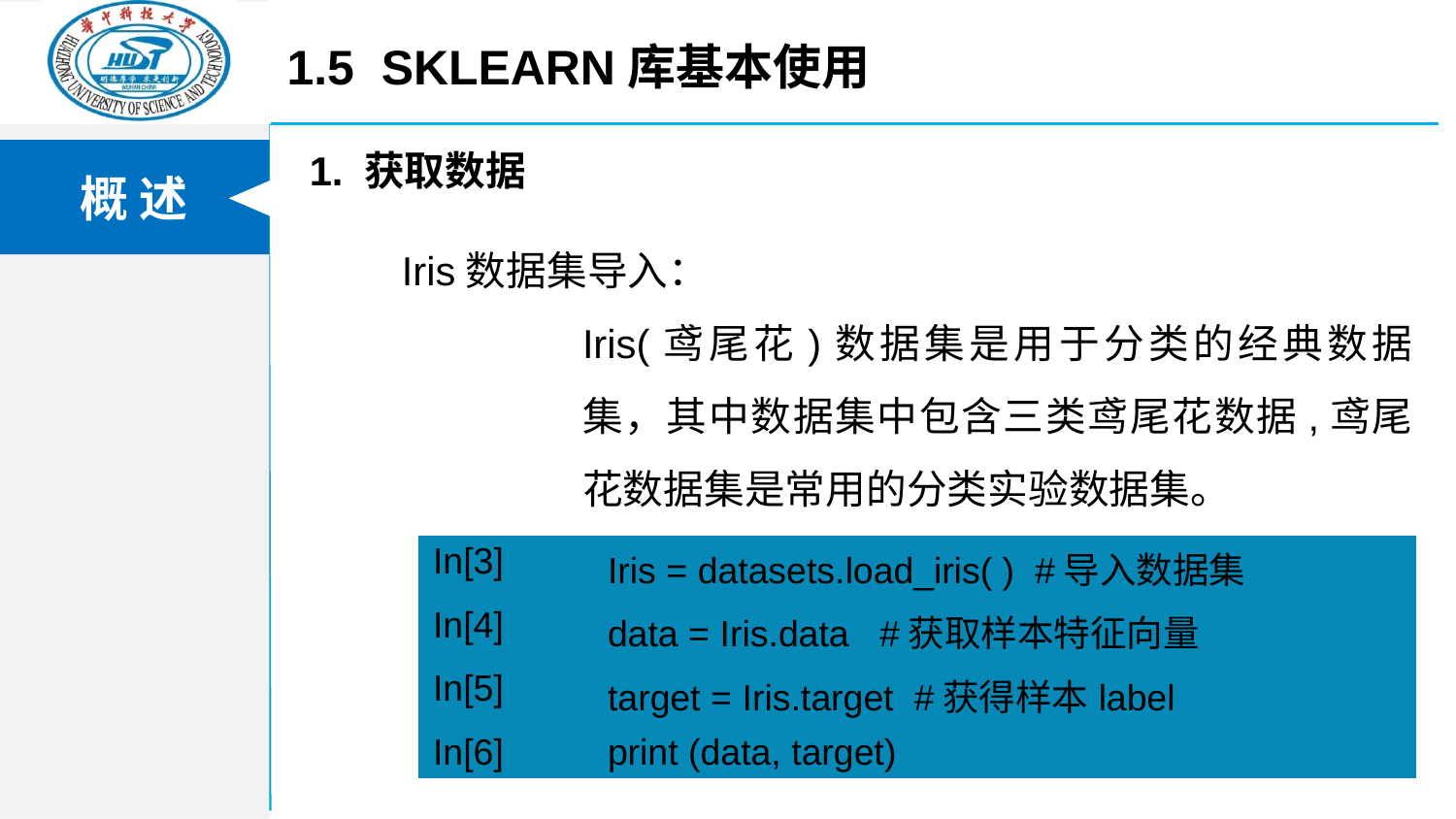

1.5  Sklearn库基本使用
 1. 获取数据
Iris数据集导入：
Iris(鸢尾花)数据集是用于分类的经典数据集，其中数据集中包含三类鸢尾花数据,鸢尾花数据集是常用的分类实验数据集。

| In[3] | Iris = datasets.load\_iris( ) #导入数据集 |
| --- | --- |
| In[4] | data = Iris.data #获取样本特征向量 |
| In[5] | target = Iris.target #获得样本label |
| In[6] | print (data, target) |